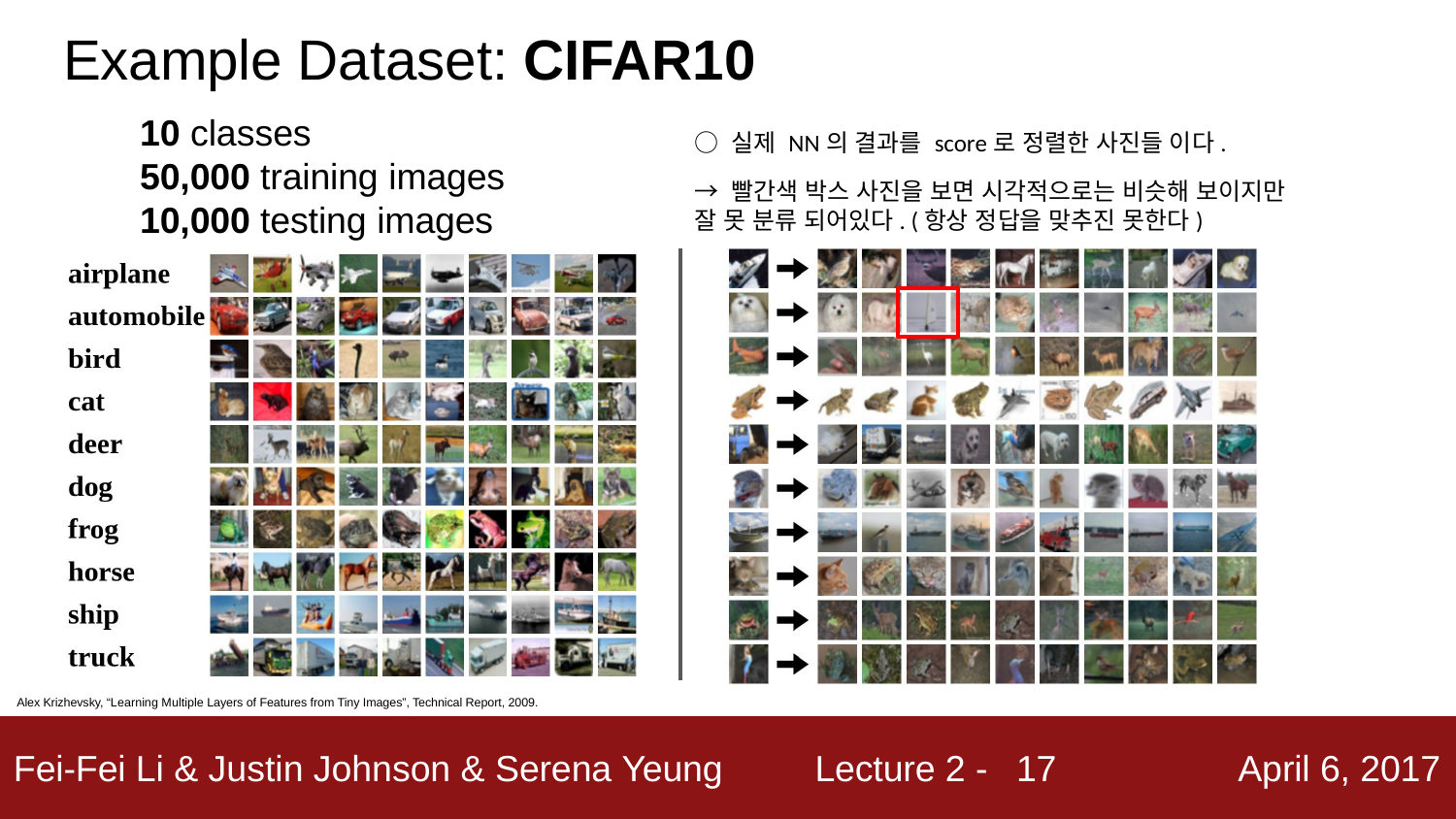

# Example Dataset: CIFAR10
10 classes
50,000 training images
○ 실제 NN의 결과를 score로 정렬한 사진들 이다.

→ 빨간색 박스 사진을 보면 시각적으로는 비슷해 보이지만 잘 못 분류 되어있다. (항상 정답을 맞추진 못한다)
10,000 testing images

Alex Krizhevsky, “Learning Multiple Layers of Features from Tiny Images”, Technical Report, 2009.
17
Fei-Fei Li & Justin Johnson & Serena Yeung
Lecture 2 -
April 6, 2017